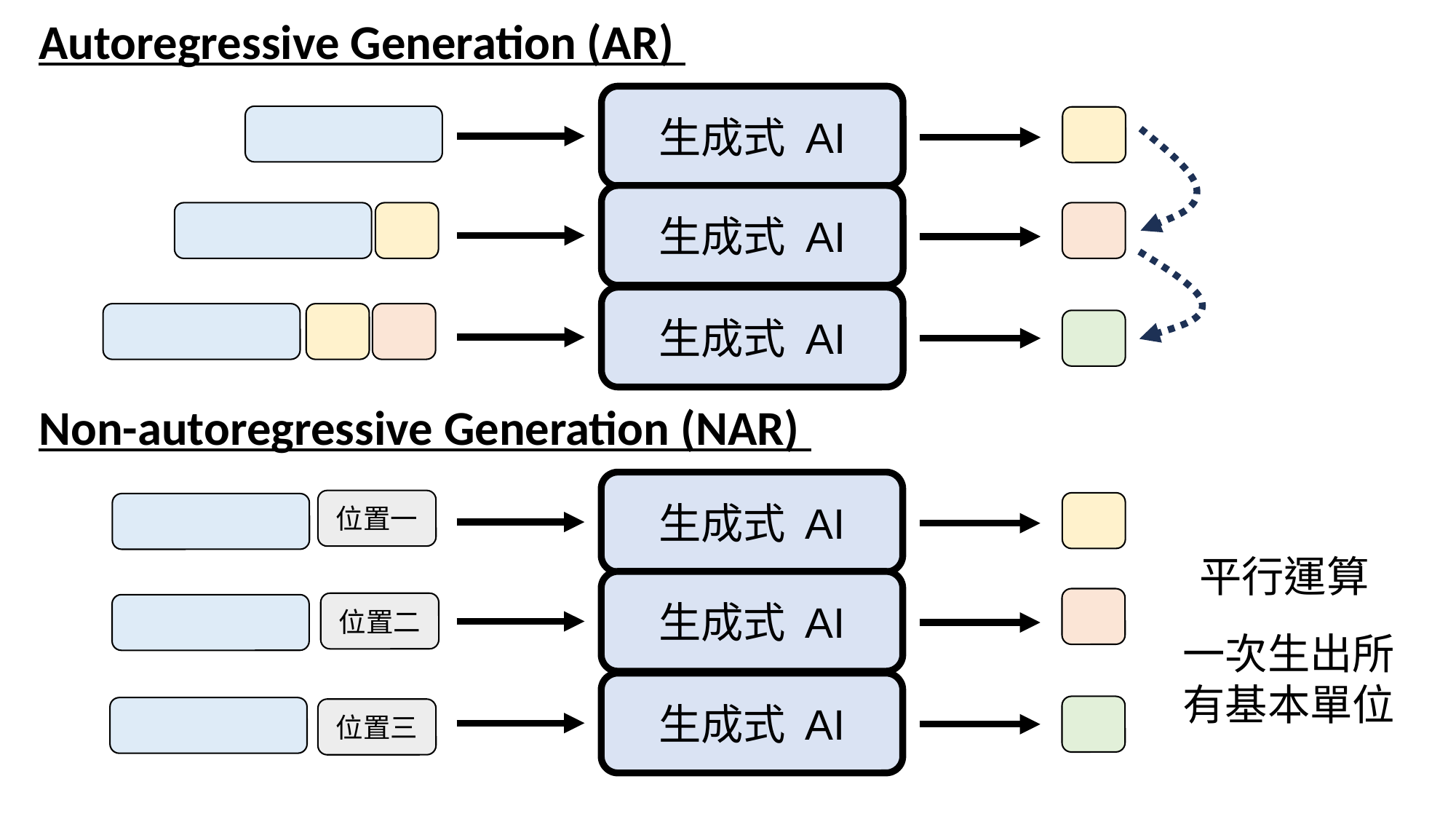

Autoregressive Generation (AR)
生成式 AI

生成式 AI

生成式 AI

Non-autoregressive Generation (NAR)
生成式 AI
位置一

平行運算
生成式 AI

位置二

一次生出所有基本單位
生成式 AI

位置三